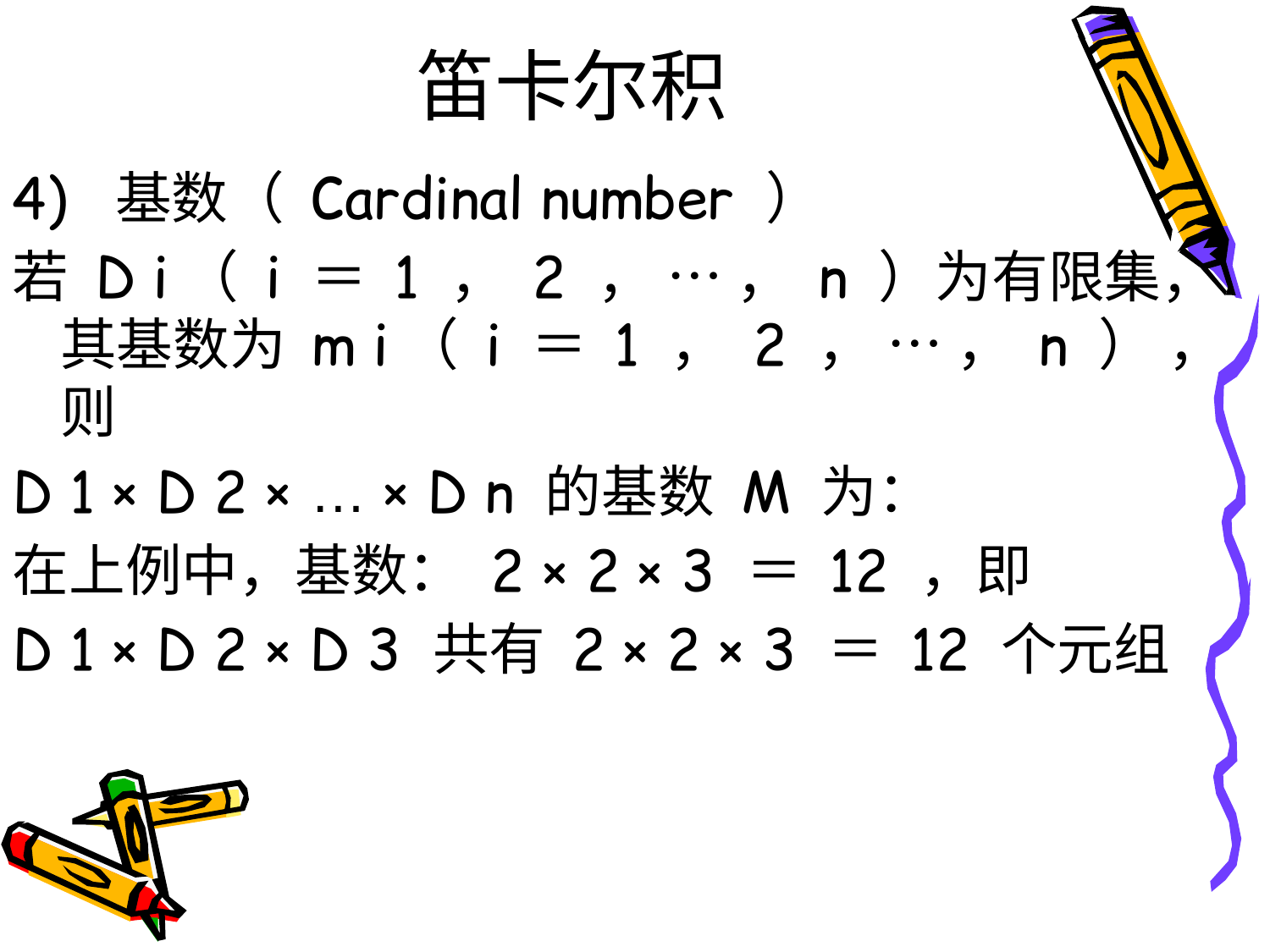

# 笛卡尔积
4)  基数（ Cardinal number ）
若 D i（ i ＝ 1 ， 2 ， … ， n ）为有限集，其基数为 m i（ i ＝ 1 ， 2 ， … ， n ） ， 则
D 1 × D 2 × … × D n 的基数 M 为：
在上例中，基数： 2 × 2 × 3 ＝ 12 ，即
D 1 × D 2 × D 3 共有 2 × 2 × 3 ＝ 12 个元组